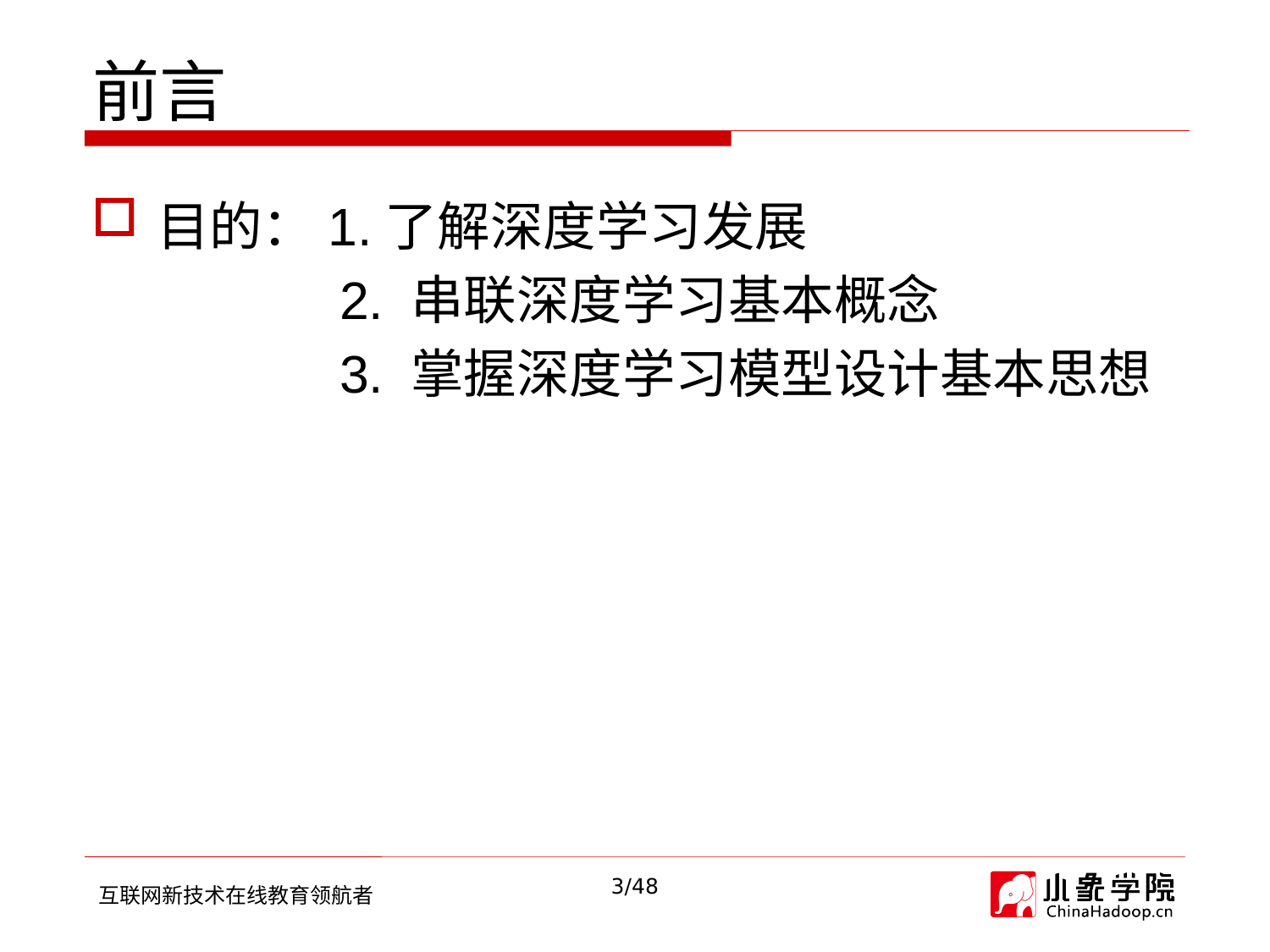

# 前言
目的：1.了解深度学习发展
                 2. 串联深度学习基本概念
                 3. 掌握深度学习模型设计基本思想

3/48